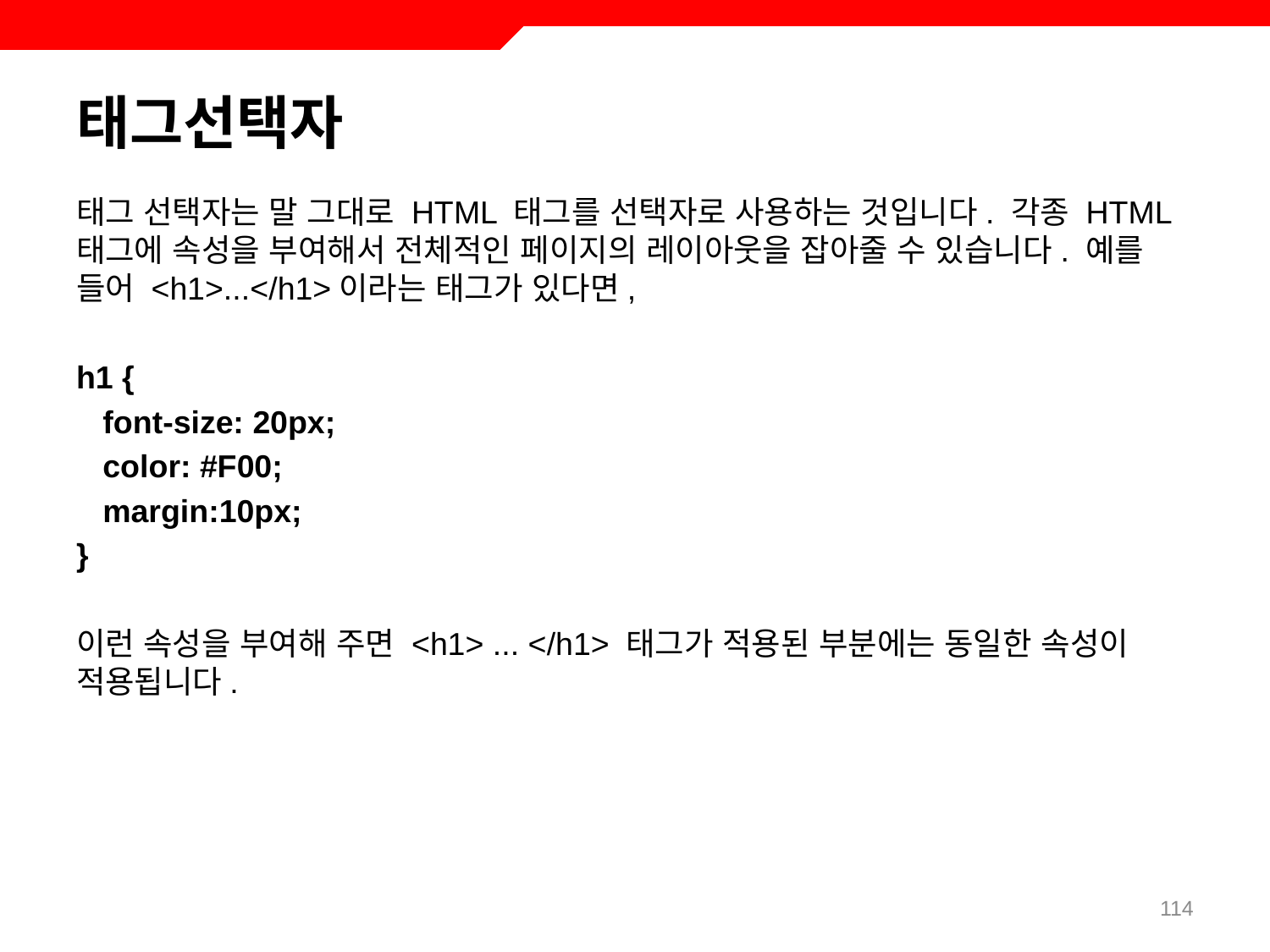

# 태그선택자
태그 선택자는 말 그대로 HTML 태그를 선택자로 사용하는 것입니다. 각종 HTML 태그에 속성을 부여해서 전체적인 페이지의 레이아웃을 잡아줄 수 있습니다. 예를 들어 <h1>...</h1>이라는 태그가 있다면,

h1 {
   font-size: 20px;
   color: #F00;
   margin:10px;
}

이런 속성을 부여해 주면 <h1> ... </h1> 태그가 적용된 부분에는 동일한 속성이 적용됩니다.

114